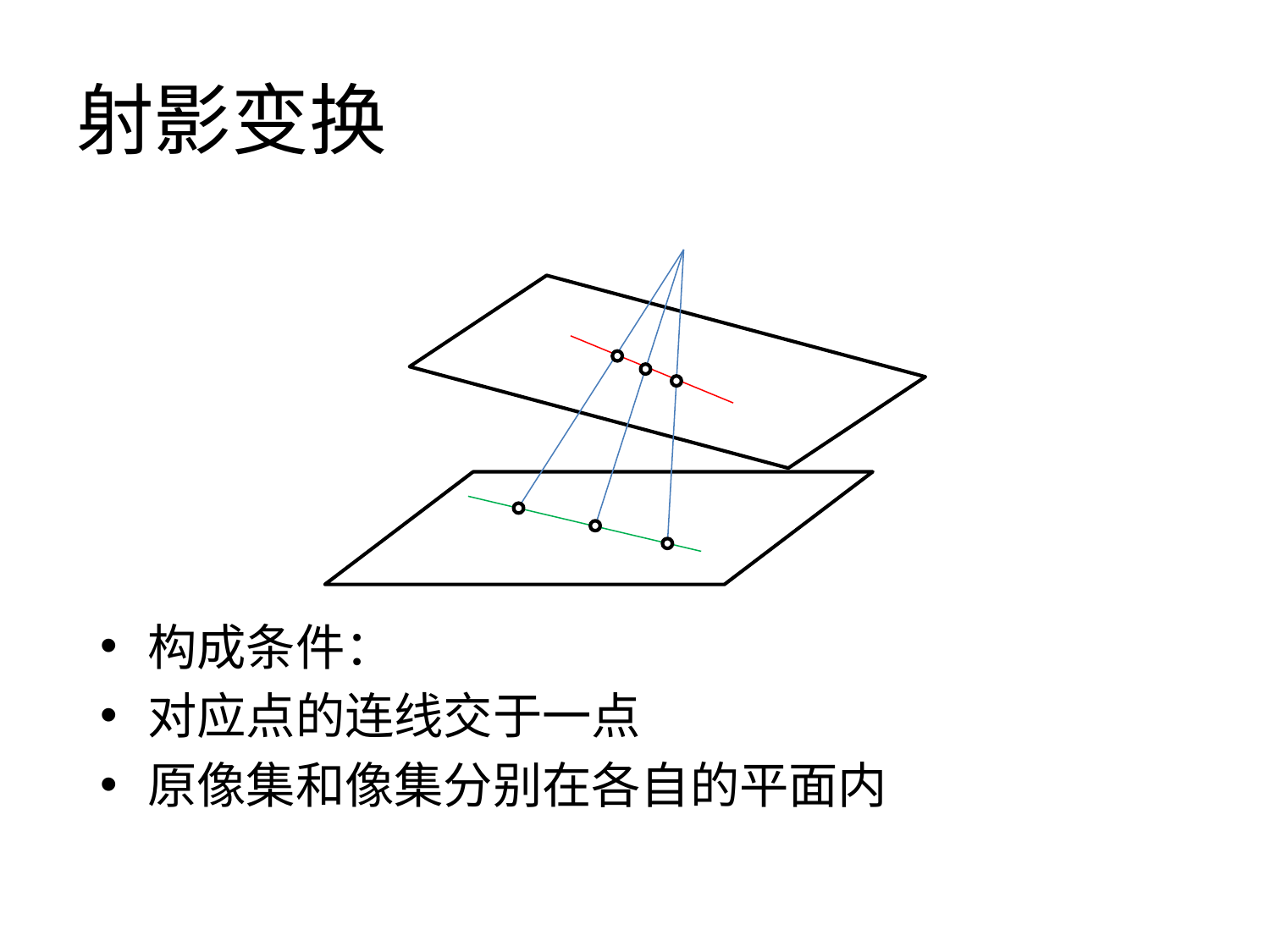

# 射影变换

构成条件：
对应点的连线交于一点
原像集和像集分别在各自的平面内